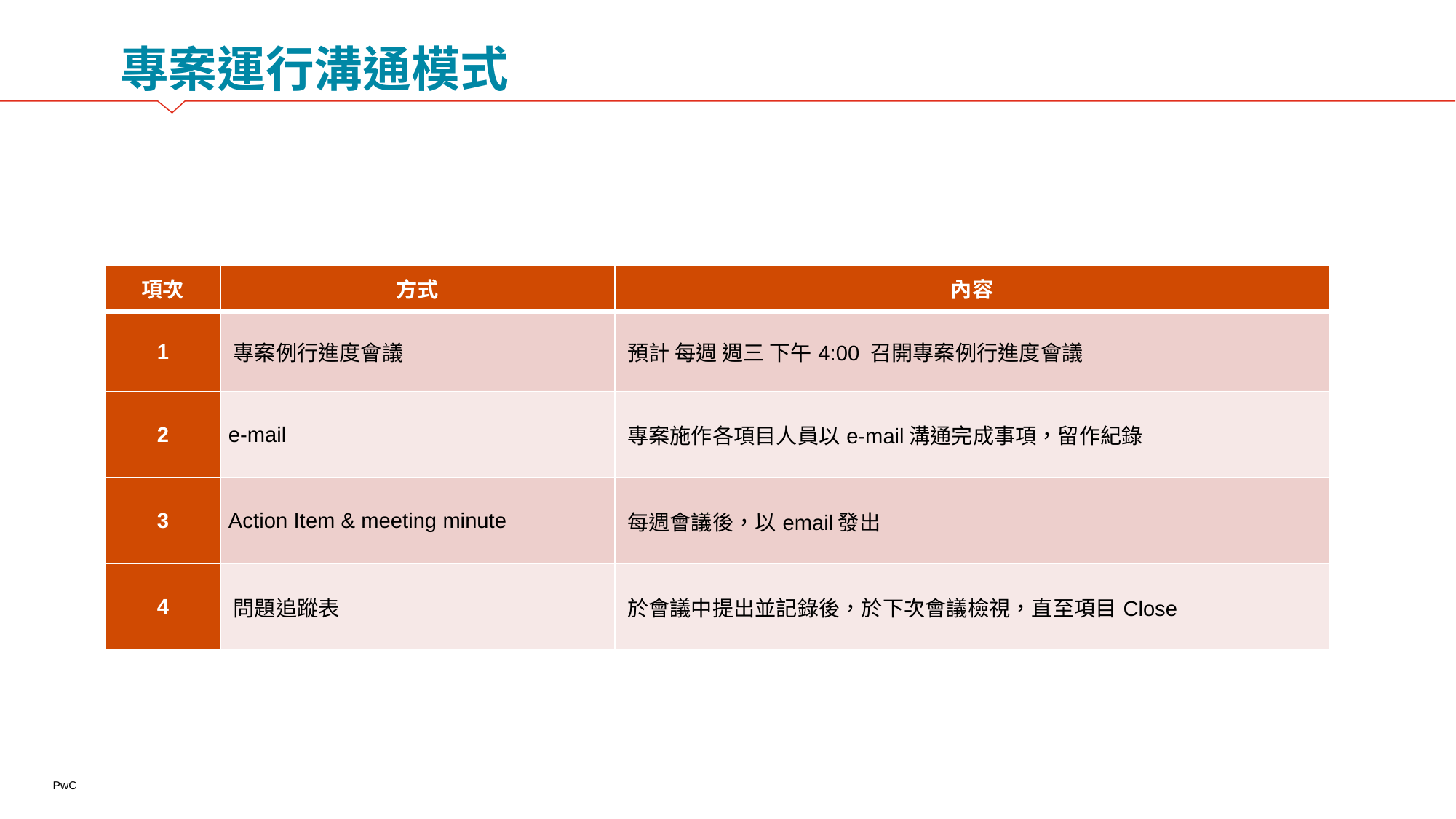

專案運行溝通模式
| 項次 | 方式 | 內容 |
| --- | --- | --- |
| 1 | 專案例行進度會議 | 預計 每週 週三 下午4:00 召開專案例行進度會議 |
| 2 | e-mail | 專案施作各項目人員以e-mail溝通完成事項，留作紀錄 |
| 3 | Action Item & meeting minute | 每週會議後，以email發出 |
| 4 | 問題追蹤表 | 於會議中提出並記錄後，於下次會議檢視，直至項目Close |